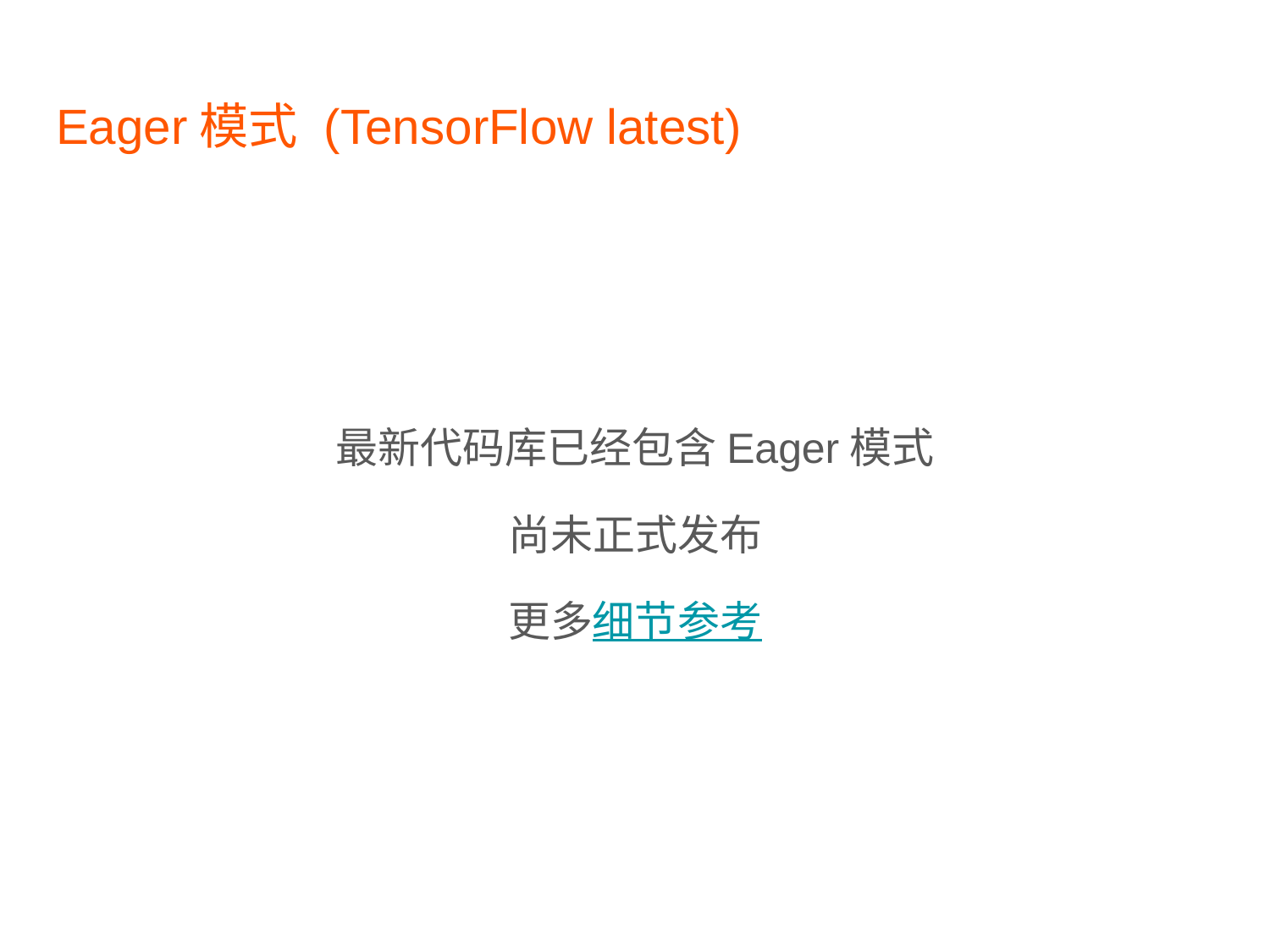

# Eager模式 (TensorFlow latest)
最新代码库已经包含Eager模式
尚未正式发布
更多细节参考